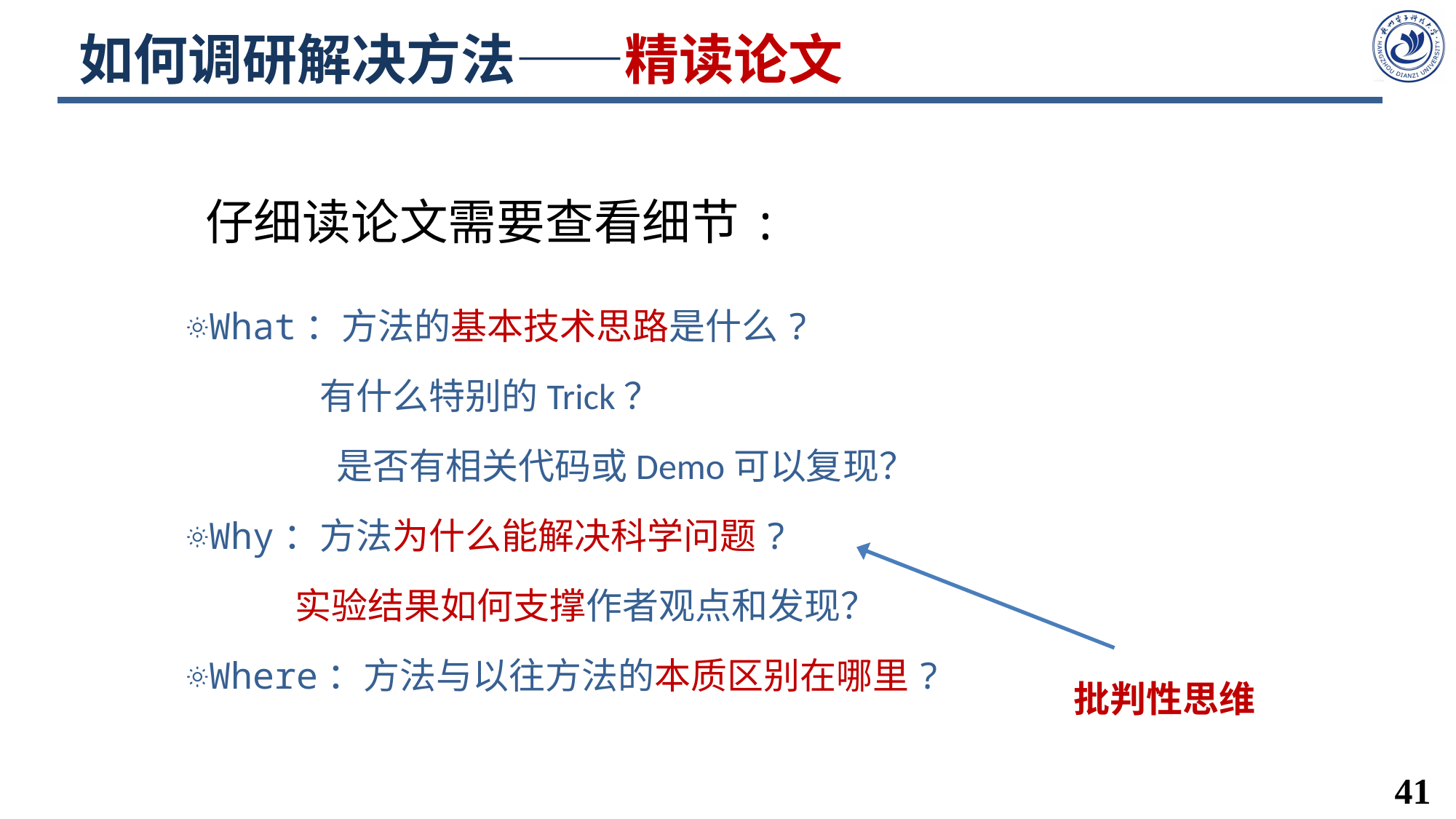

# 如何调研解决方法——精读论文
仔细读论文需要查看细节:
🔅What：方法的基本技术思路是什么?
	  有什么特别的Trick？
	    是否有相关代码或Demo可以复现？
🔅Why：方法为什么能解决科学问题?
 	实验结果如何支撑作者观点和发现？
🔅Where：方法与以往方法的本质区别在哪里?
批判性思维
41